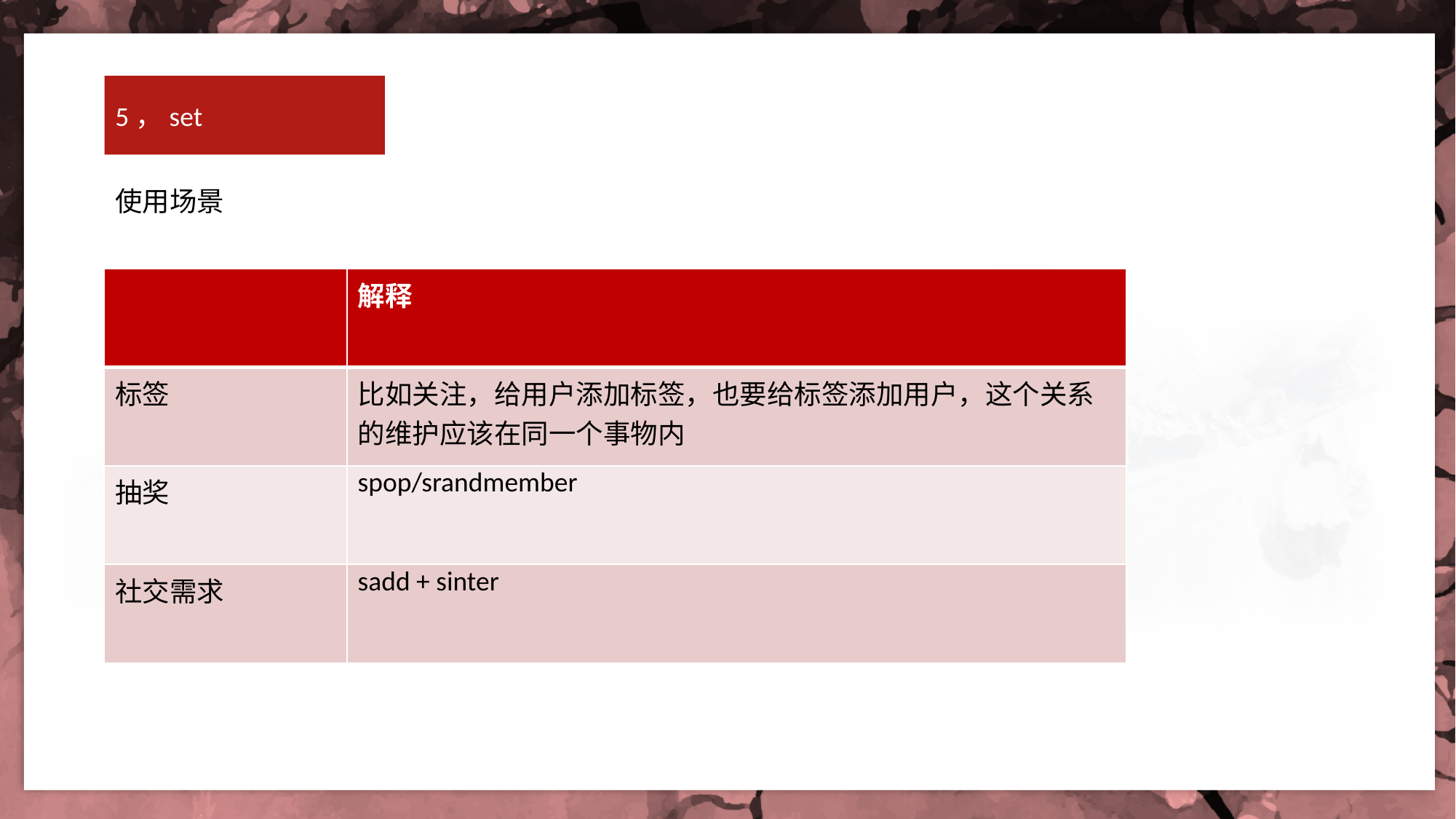

5，set
使用场景

|  | 解释 |
| --- | --- |
| 标签 | 比如关注，给用户添加标签，也要给标签添加用户，这个关系的维护应该在同一个事物内 |
| 抽奖 | spop/srandmember |
| 社交需求 | sadd + sinter |